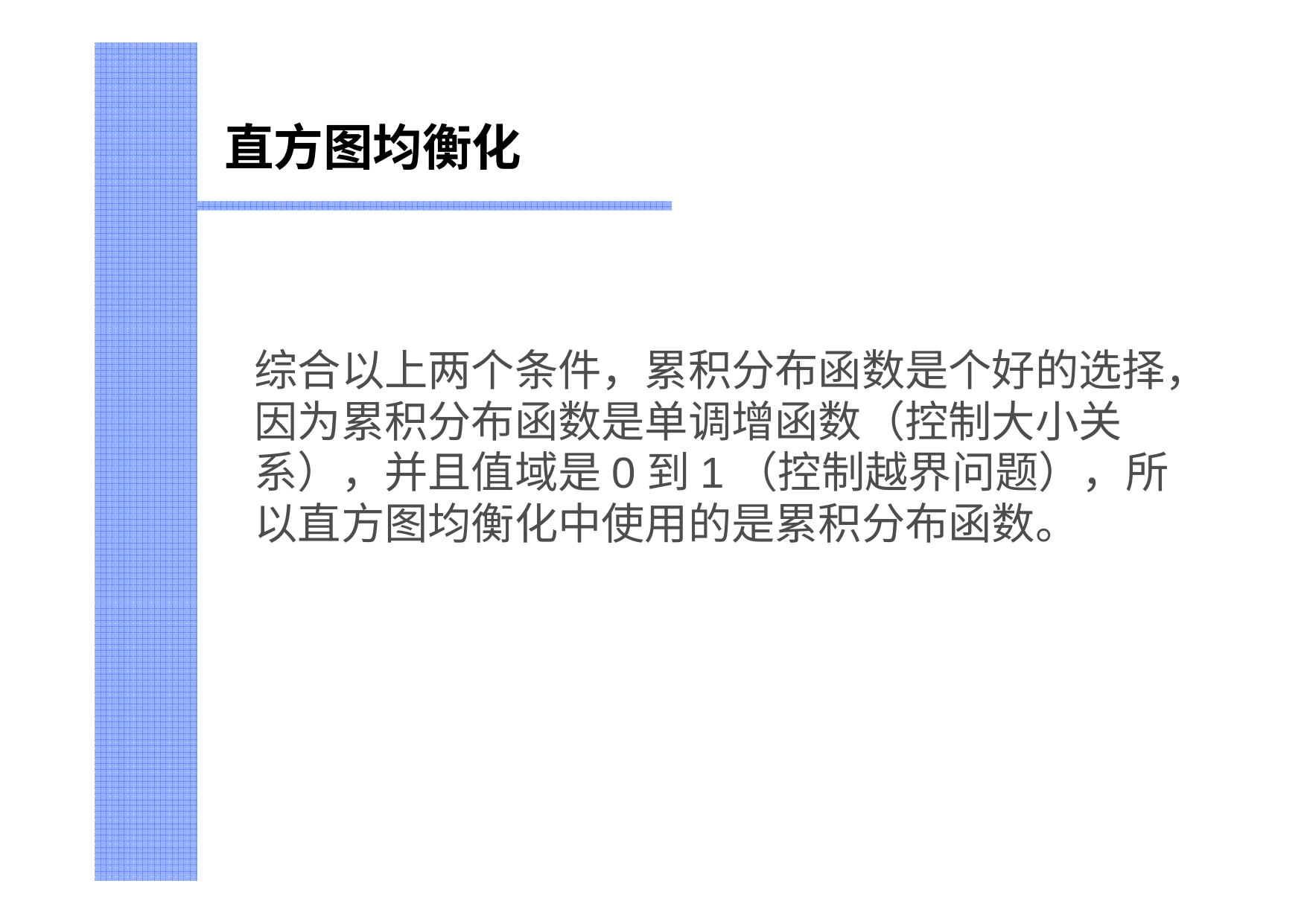

# 直方图均衡化

综合以上两个条件，累积分布函数是个好的选择，因为累积分布函数是单调增函数（控制大小关系），并且值域是0到1（控制越界问题），所以直方图均衡化中使用的是累积分布函数。